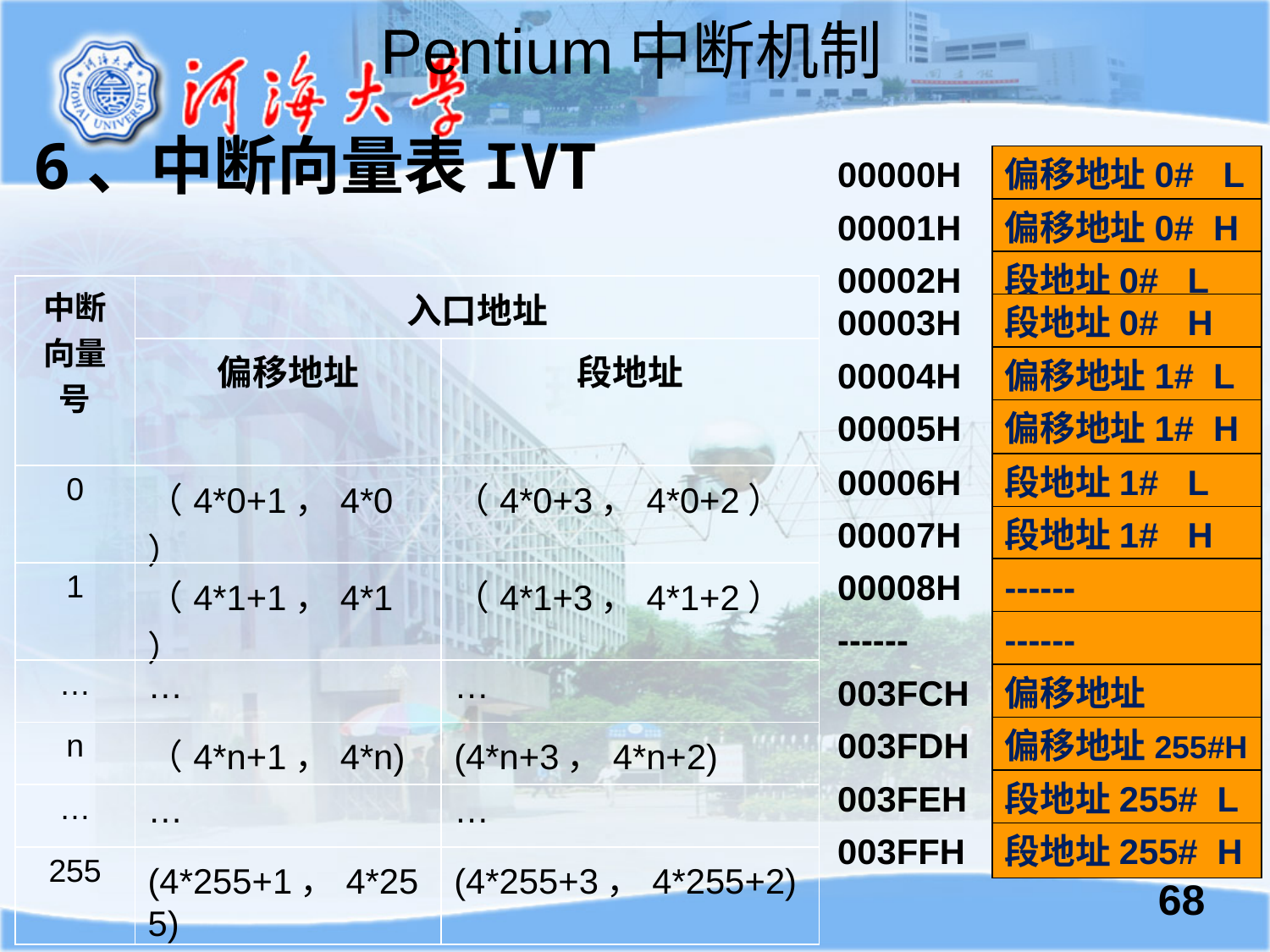

Pentium中断机制
6、中断向量表IVT
00000H
偏移地址0#   L
00001H
偏移地址0#  H
00002H
段地址0#   L
00003H
段地址0#   H
00004H
偏移地址1#  L
00005H
偏移地址1#  H
00006H
段地址1#   L
00007H
段地址1#   H
00008H
------
------
------
003FCH
偏移地址255#L
003FDH
偏移地址255#H
003FEH
段地址255#  L
003FFH
段地址255#  H
| 中断向量号 | 入口地址 |  |
| --- | --- | --- |
|  | 偏移地址 | 段地址 |
| 0 | （4\*0+1，4\*0） | （4\*0+3，4\*0+2） |
| 1 | （4\*1+1，4\*1） | （4\*1+3，4\*1+2） |
| … | … | … |
| n | （4\*n+1，4\*n) | (4\*n+3，4\*n+2) |
| … | … | … |
| 255 | (4\*255+1，4\*255) | (4\*255+3，4\*255+2) |
68